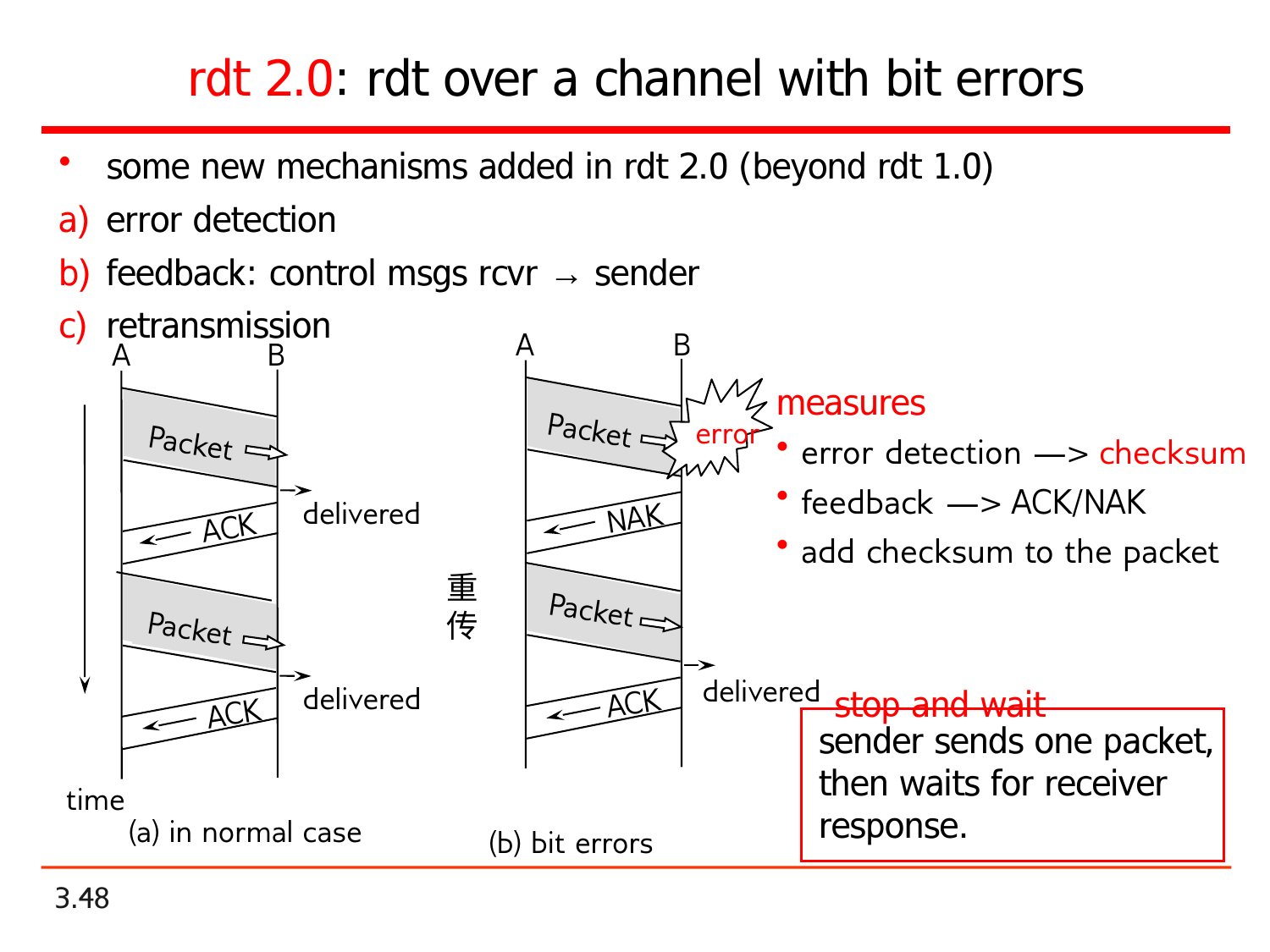

# rdt 2.0: rdt over a channel with bit errors
some new mechanisms added in rdt 2.0 (beyond rdt 1.0)
error detection
feedback: control msgs rcvr → sender
retransmission
A
B

error
Packet

NAK

重
传

Packet

delivered

ACK

(b) bit errors
A
B

Packet

delivered

ACK

Packet

delivered

ACK

time
measures
error detection —> checksum
feedback —> ACK/NAK
add checksum to the packet

stop and wait

sender sends one packet,
then waits for receiver
response.
(a) in normal case